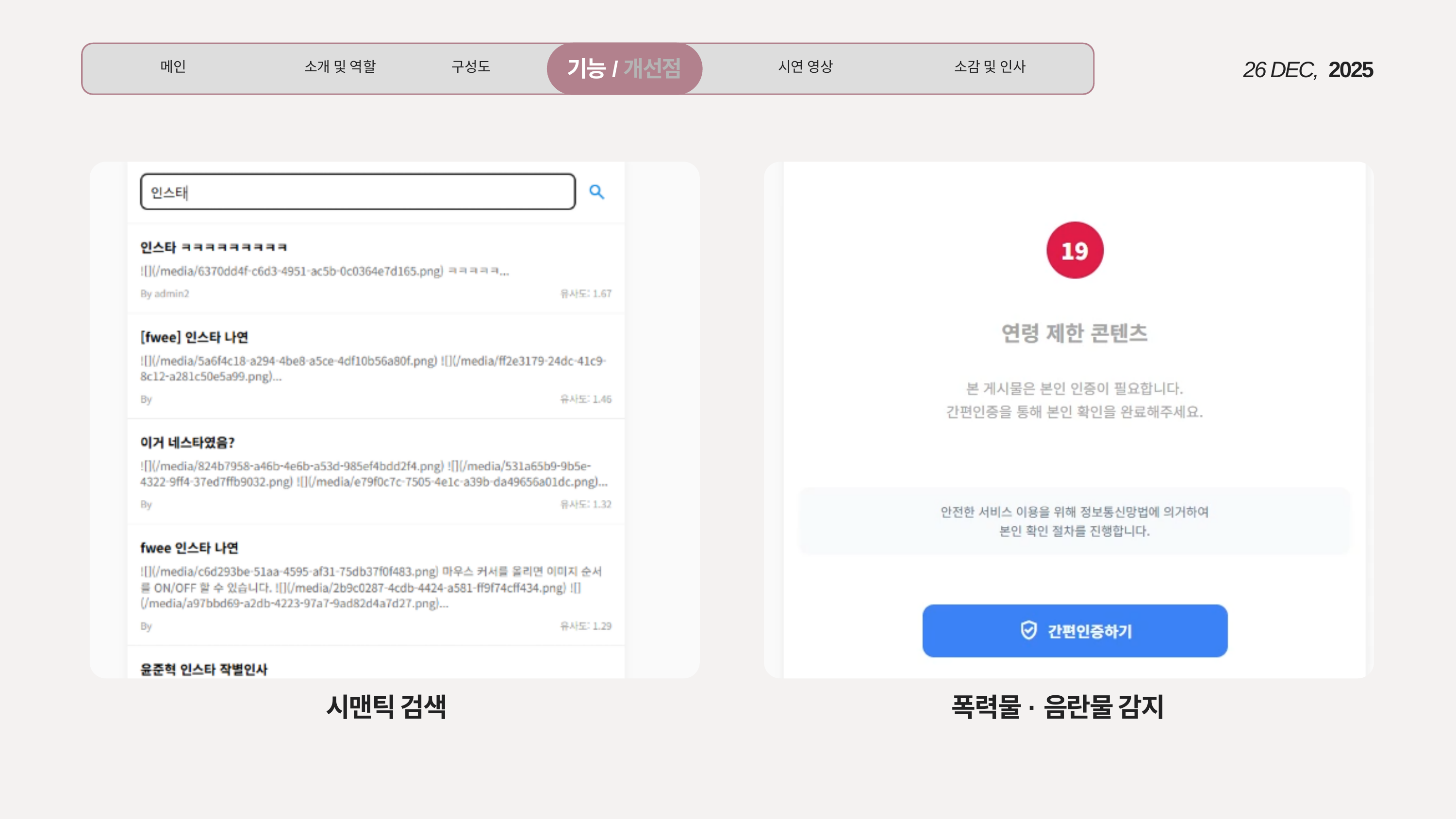

기능/개선점
메인
소개 및 역할
구성도
시연 영상
소감 및 인사
26 DEC,
2025

시맨틱 검색
폭력물·음란물 감지